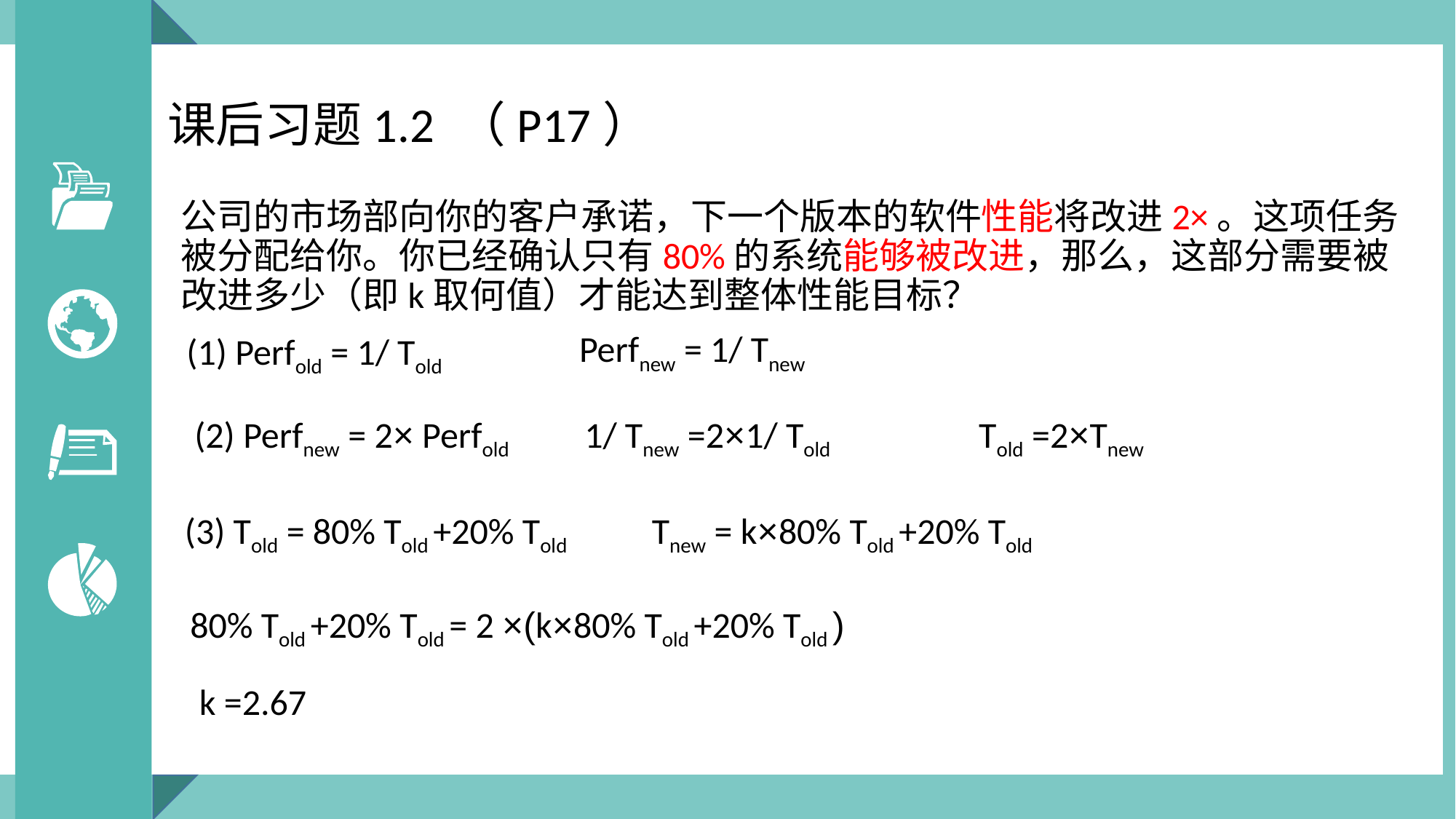

# 课后习题1.2 （P17）
公司的市场部向你的客户承诺，下一个版本的软件性能将改进2×。这项任务被分配给你。你已经确认只有80%的系统能够被改进，那么，这部分需要被改进多少（即k取何值）才能达到整体性能目标？
Perfnew = 1/ Tnew
(1) Perfold = 1/ Told
Told =2×Tnew
(2) Perfnew = 2× Perfold
1/ Tnew =2×1/ Told
(3) Told = 80% Told +20% Told
Tnew = k×80% Told +20% Told
80% Told +20% Told = 2 ×(k×80% Told +20% Told )
k =2.67